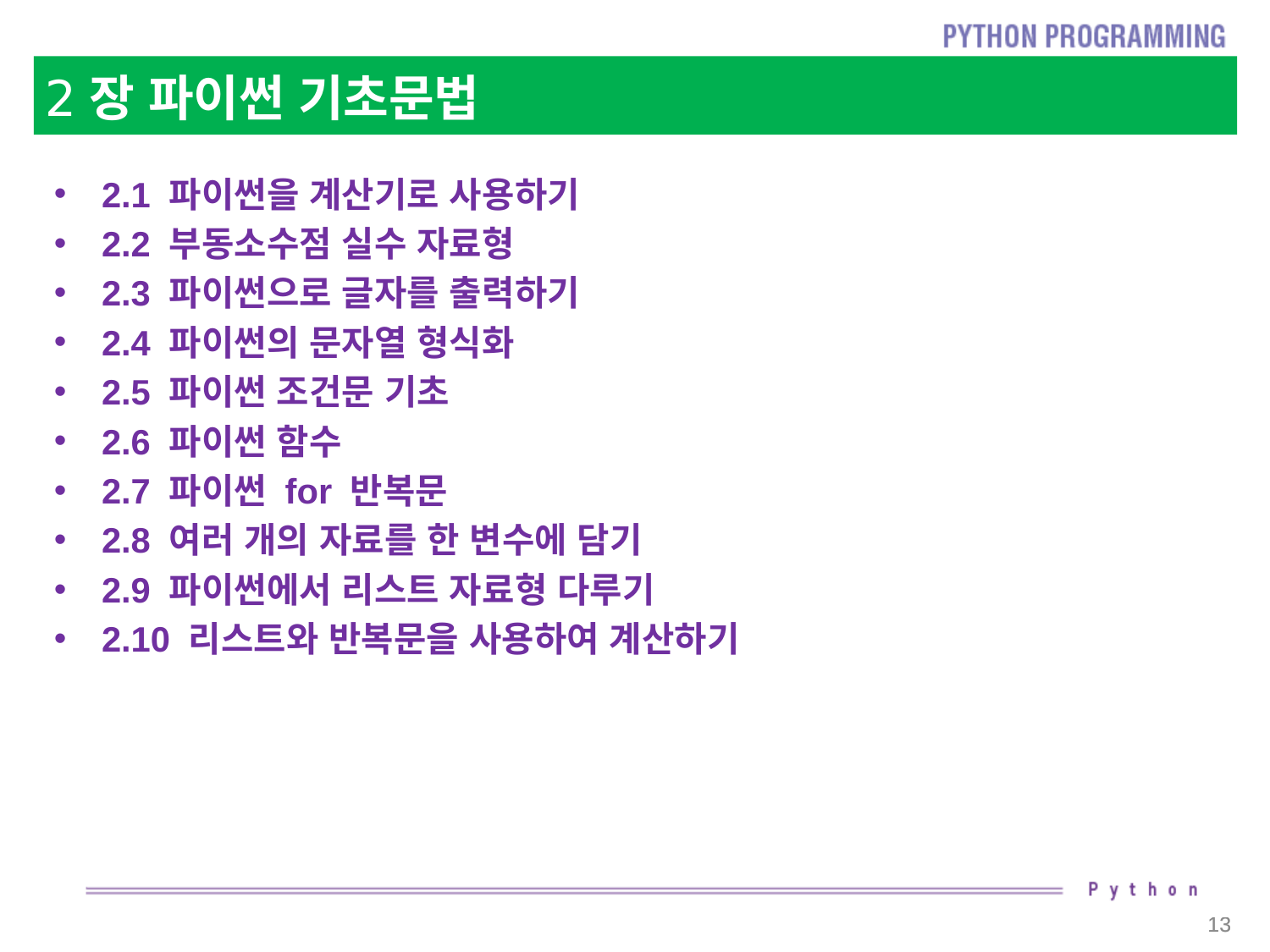

# 2장 파이썬 기초문법
2.1 파이썬을 계산기로 사용하기
2.2 부동소수점 실수 자료형
2.3 파이썬으로 글자를 출력하기
2.4 파이썬의 문자열 형식화
2.5 파이썬 조건문 기초
2.6 파이썬 함수
2.7 파이썬 for 반복문
2.8 여러 개의 자료를 한 변수에 담기
2.9 파이썬에서 리스트 자료형 다루기
2.10 리스트와 반복문을 사용하여 계산하기
13